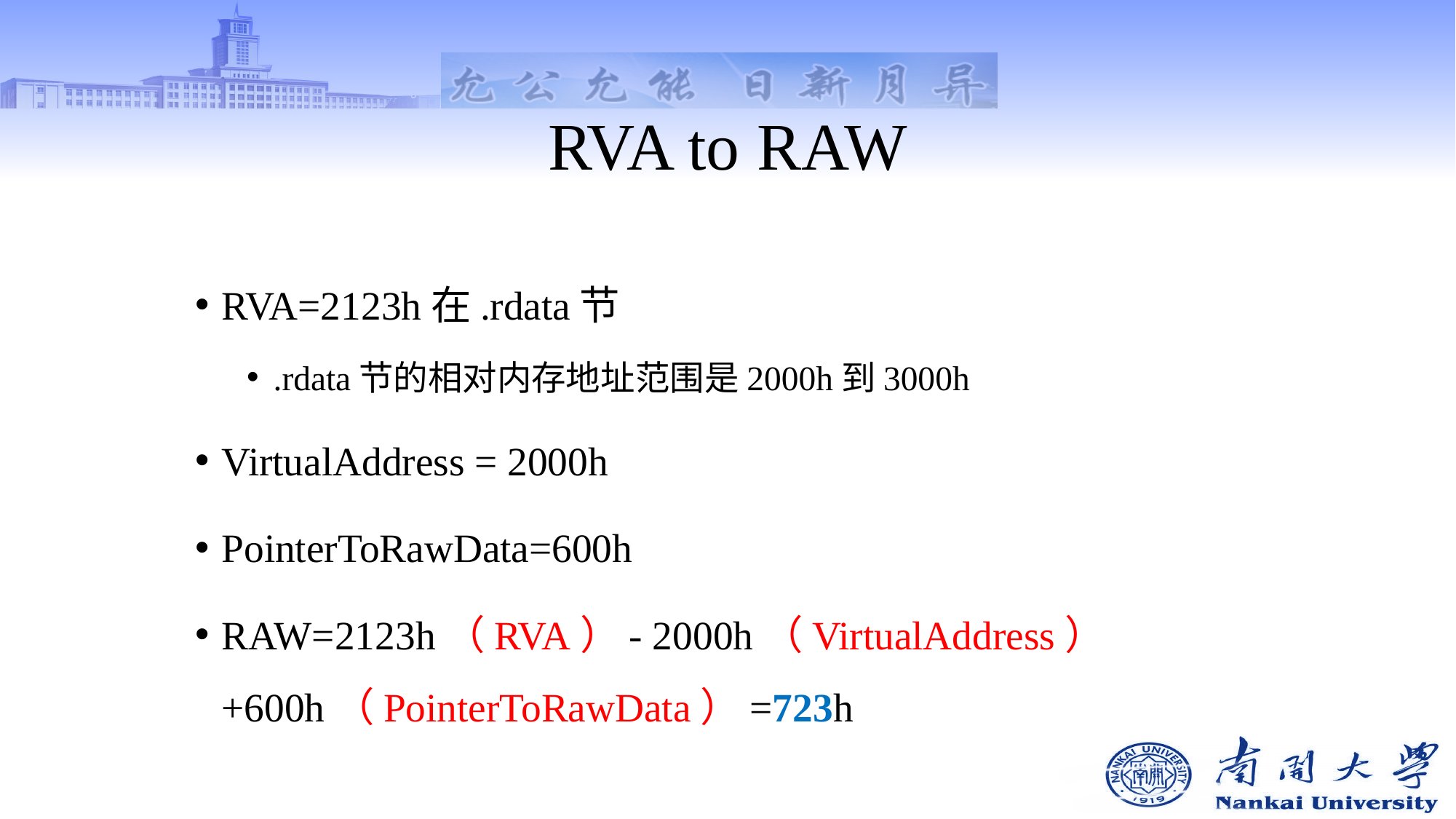

# RVA to RAW
RVA=2123h在.rdata节
.rdata节的相对内存地址范围是2000h到3000h
VirtualAddress = 2000h
PointerToRawData=600h
RAW=2123h（RVA）- 2000h（VirtualAddress）+600h（PointerToRawData）=723h